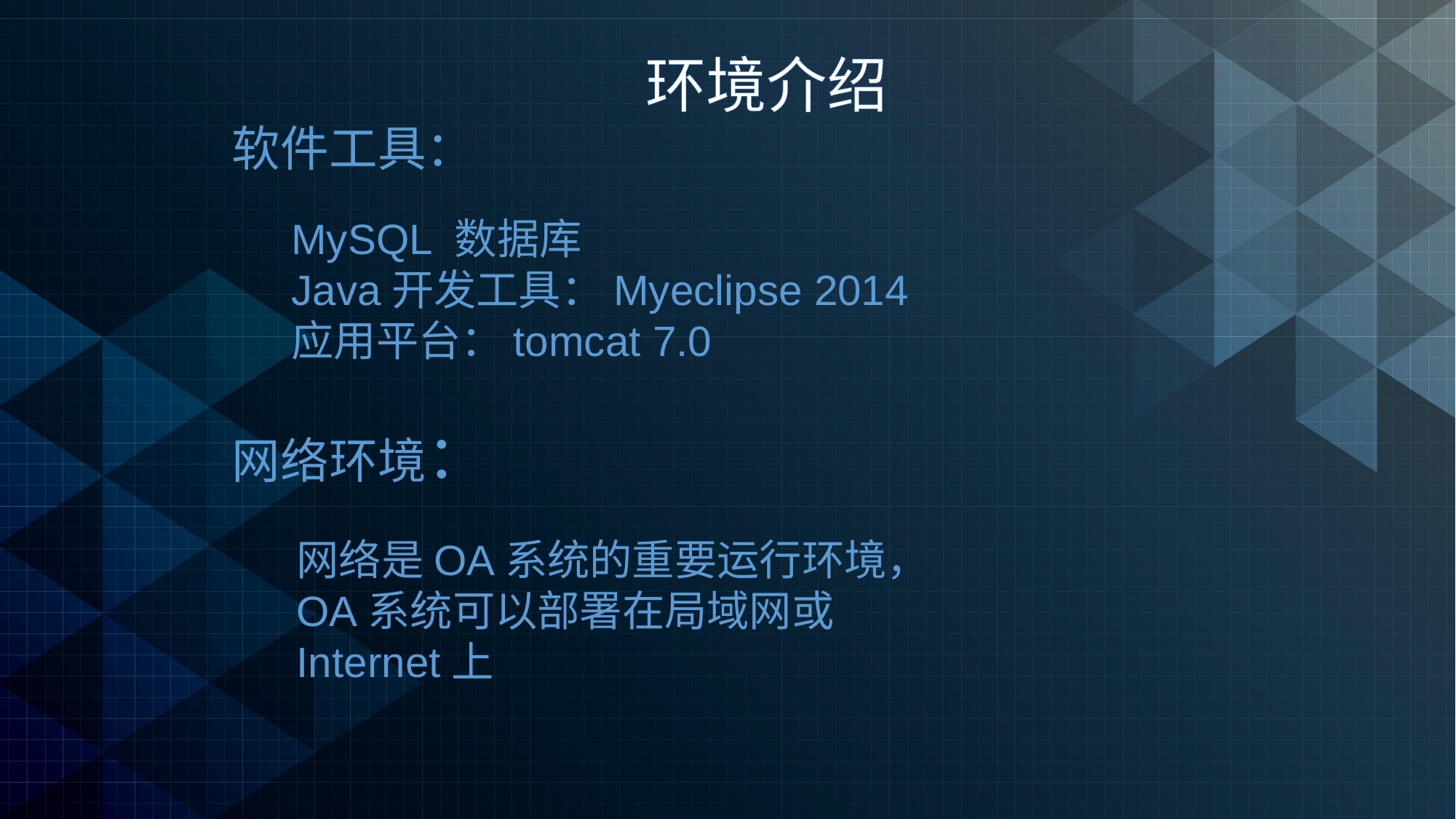

环境介绍
软件工具：
MySQL 数据库
Java开发工具：Myeclipse 2014
应用平台：tomcat 7.0
网络环境：
网络是OA系统的重要运行环境，OA系统可以部署在局域网或Internet上